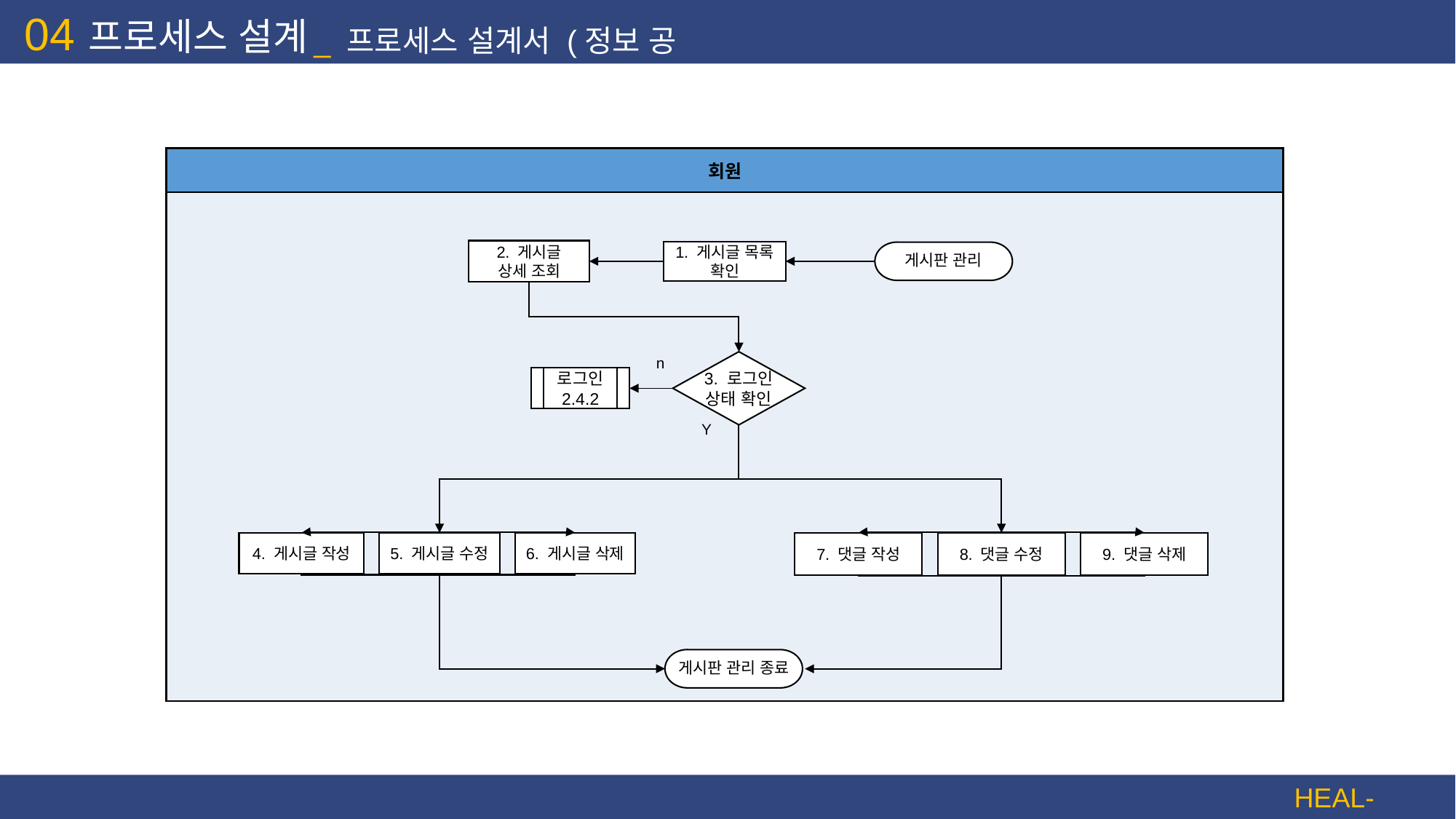

04
프로세스 설계
_ 프로세스 설계서 (정보 공유)
| 회원 |
| --- |
|  |
2. 게시글
상세 조회
1. 게시글 목록 확인
게시판 관리
n
3. 로그인
상태 확인
로그인
2.4.2
Y
6. 게시글 삭제
4. 게시글 작성
5. 게시글 수정
7. 댓글 작성
8. 댓글 수정
9. 댓글 삭제
게시판 관리 종료
HEAL-LO